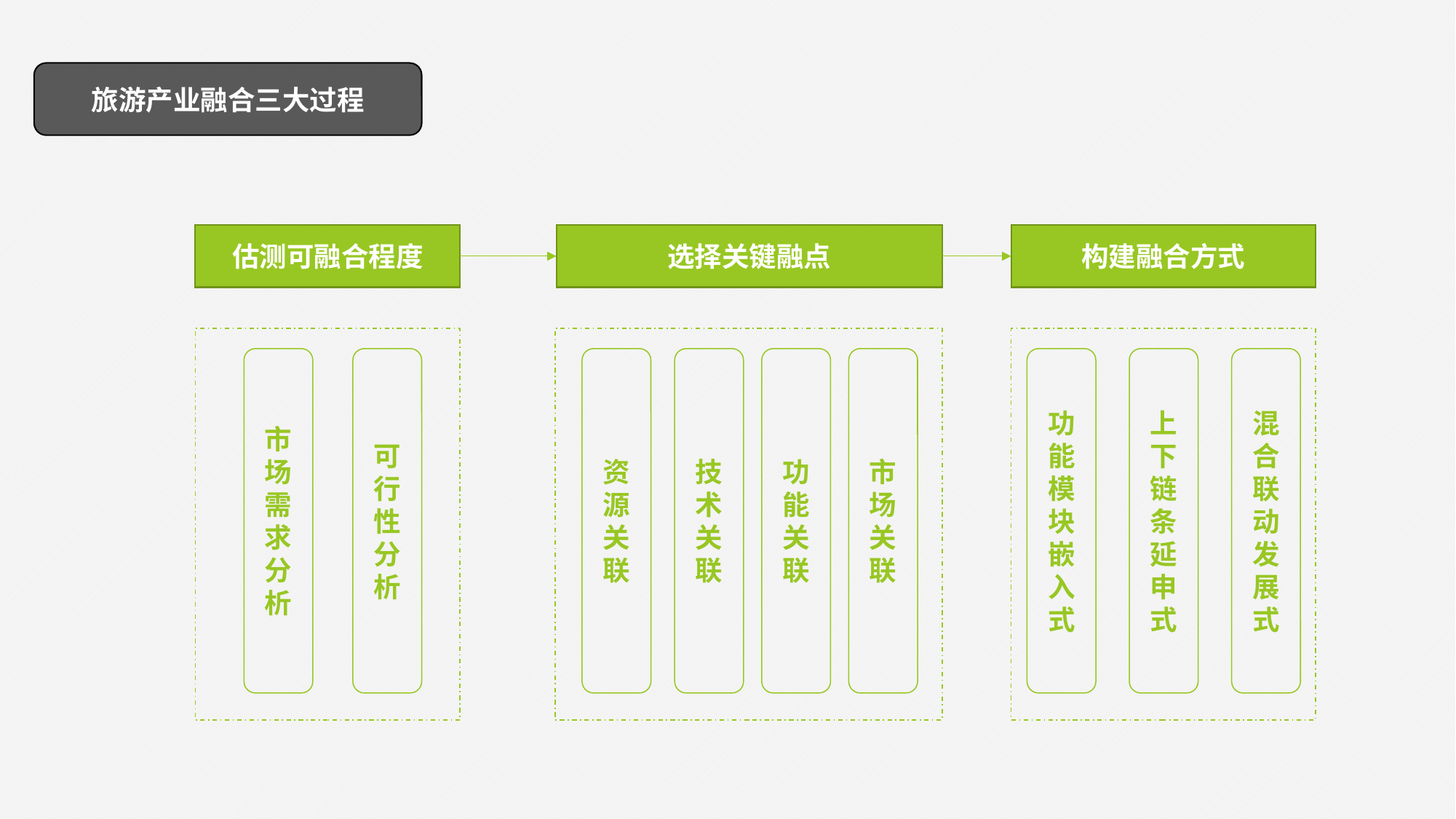

旅游产业融合三大过程
构建融合方式
选择关键融点
估测可融合程度

功能模块嵌入式
上下链条延申式
混合联动发展式

市场需求分析
可行性分析

资源关联
技术关联
功能关联
市场关联